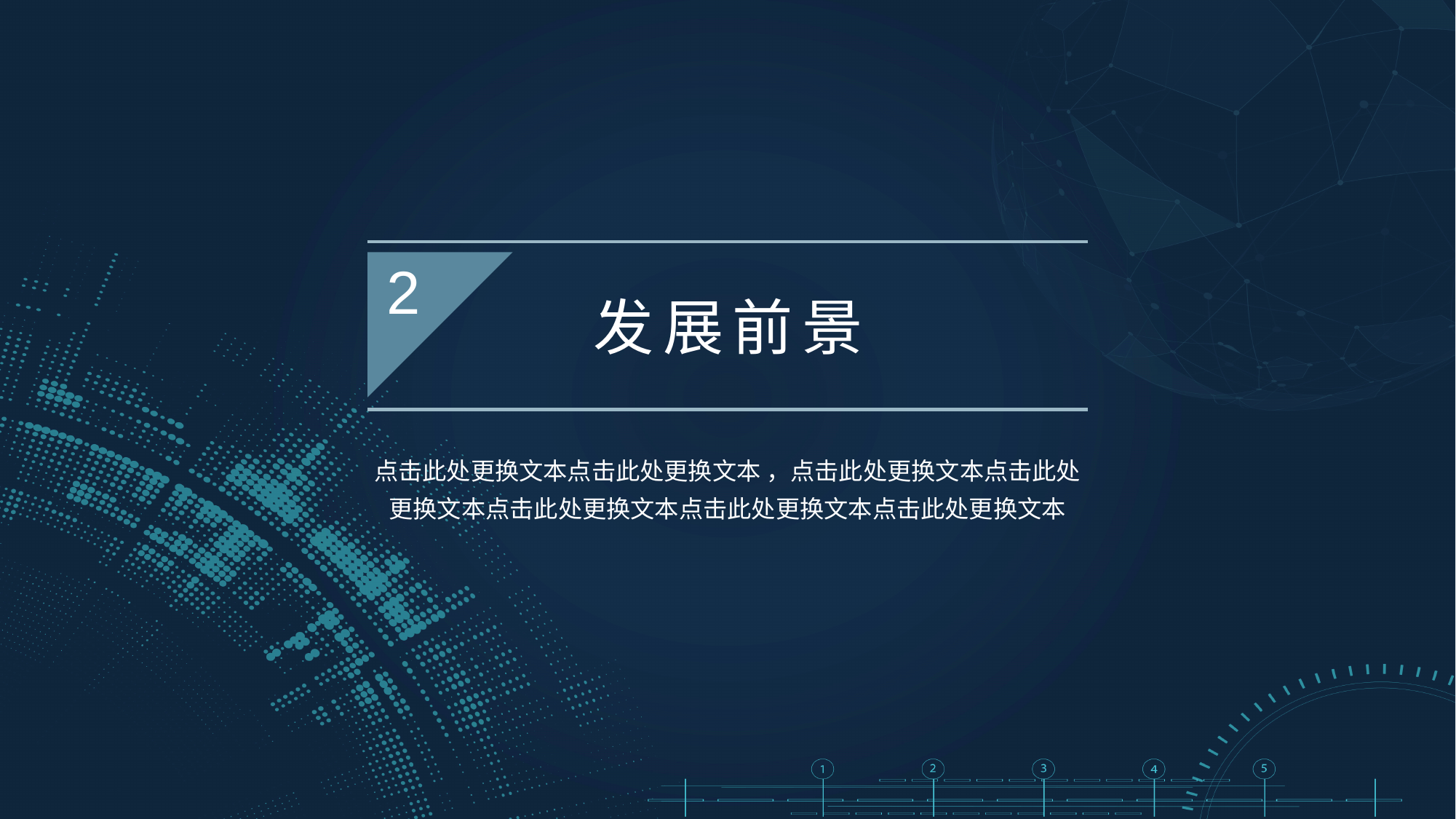

发展前景

2
点击此处更换文本点击此处更换文本 ，点击此处更换文本点击此处更换文本点击此处更换文本点击此处更换文本点击此处更换文本